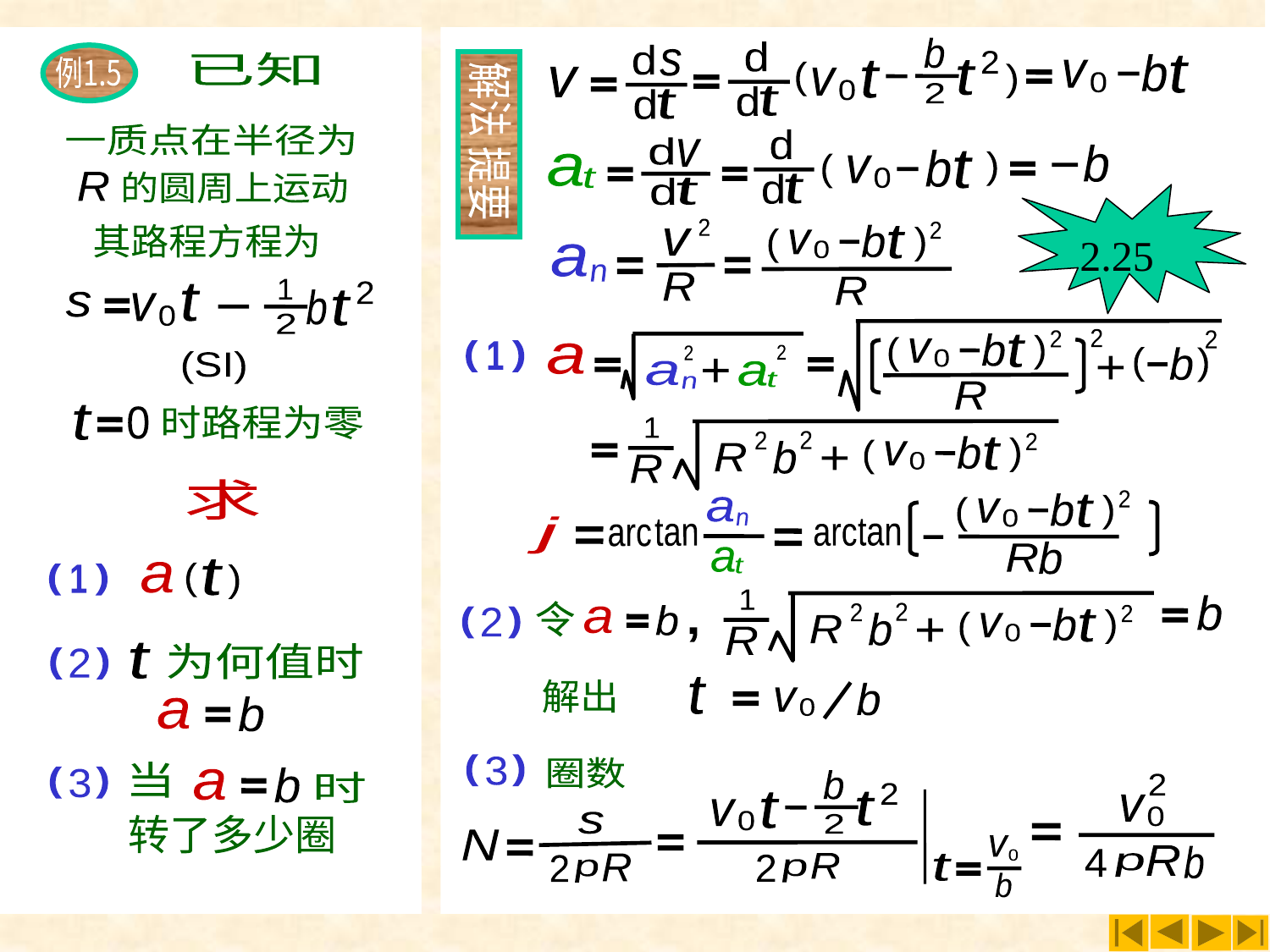

补充例1

b
2
t

2
t
v

0
d

d
t
d

d
t
s

解法
提要
b
t
v
0

(
(
v

d

d
t
d

d
t
v
b
b
t
(
a
t
(
v
0

2
2
b
t
v
0

(
(

R
v
a
n

R

例1.5
已知
一质点在半径为
的圆周上运动
R
其路程方程为
1

2
2
t
b
t
v
0

s

(SI)
t
0

时路程为零
2.25

2
2
b

t
(
(
v
0
2

(
(
1
a
2
2
(
b

(
+
+

a
n
a
t

R
1

2
2
b
R
2
b

t
(
(
v
0
+

R

求
t
a
(
(
(
1
(
t
为何值时
(
(
2
b
a

当
(
(
3
b
a

时
转了多少圈
2
b

t
(
(
v
0
a
n

ϕ
tan
tan
arc
arc

b
R
a
t
1

2
2
b
R
2
b

t
(
(
v
0
+

R
b
令
b
(
(
2
a

,
t
解出

b
v
0

(
(
3
圈数
b
2
v
0
2

t
t
v
0

s
2

N

v
0
t

b

R
b
4
R
π
R
2
π
2
π